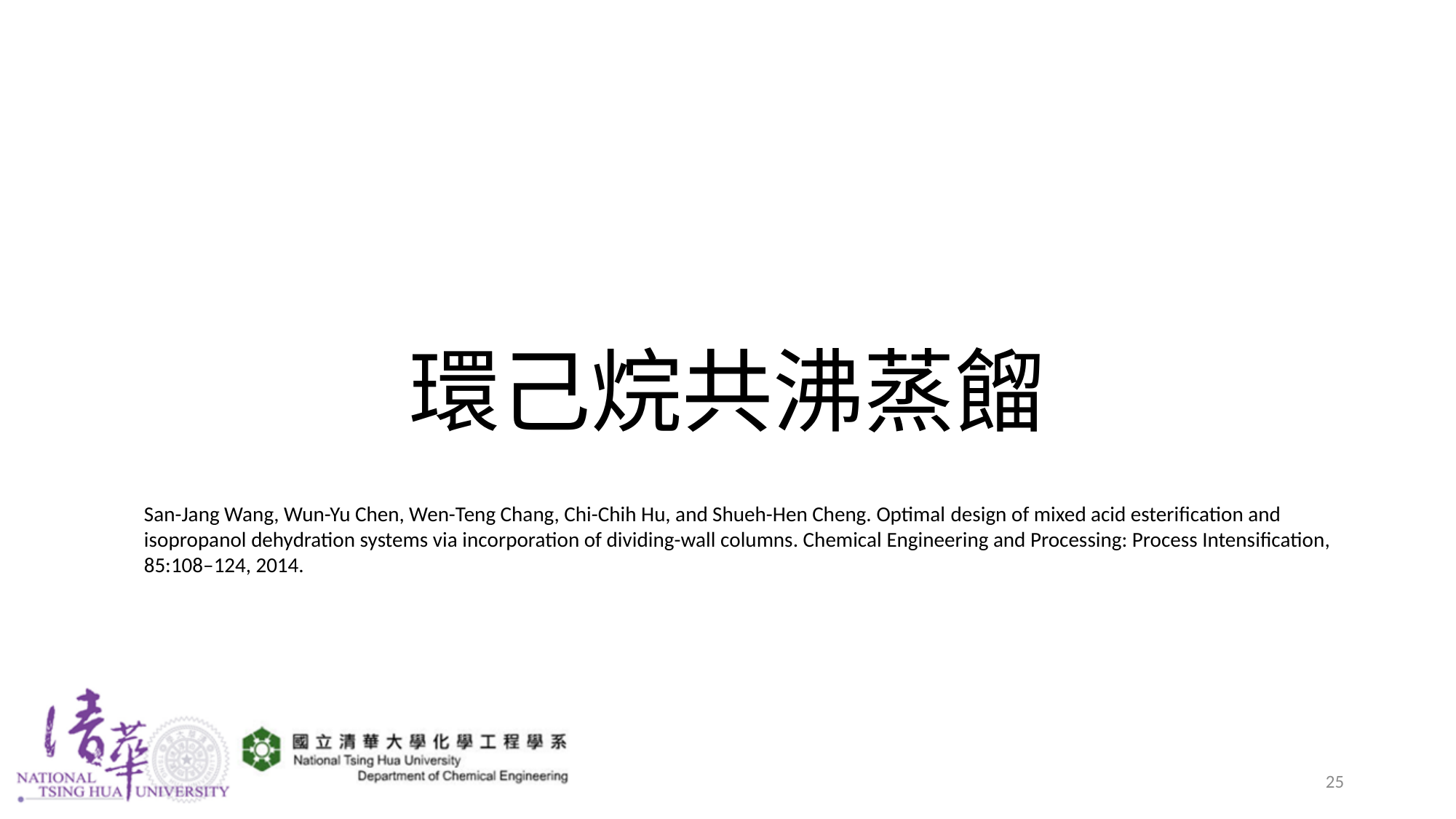

# 環己烷共沸蒸餾
San-Jang Wang, Wun-Yu Chen, Wen-Teng Chang, Chi-Chih Hu, and Shueh-Hen Cheng. Optimal design of mixed acid esterification and isopropanol dehydration systems via incorporation of dividing-wall columns. Chemical Engineering and Processing: Process Intensification, 85:108–124, 2014.
25